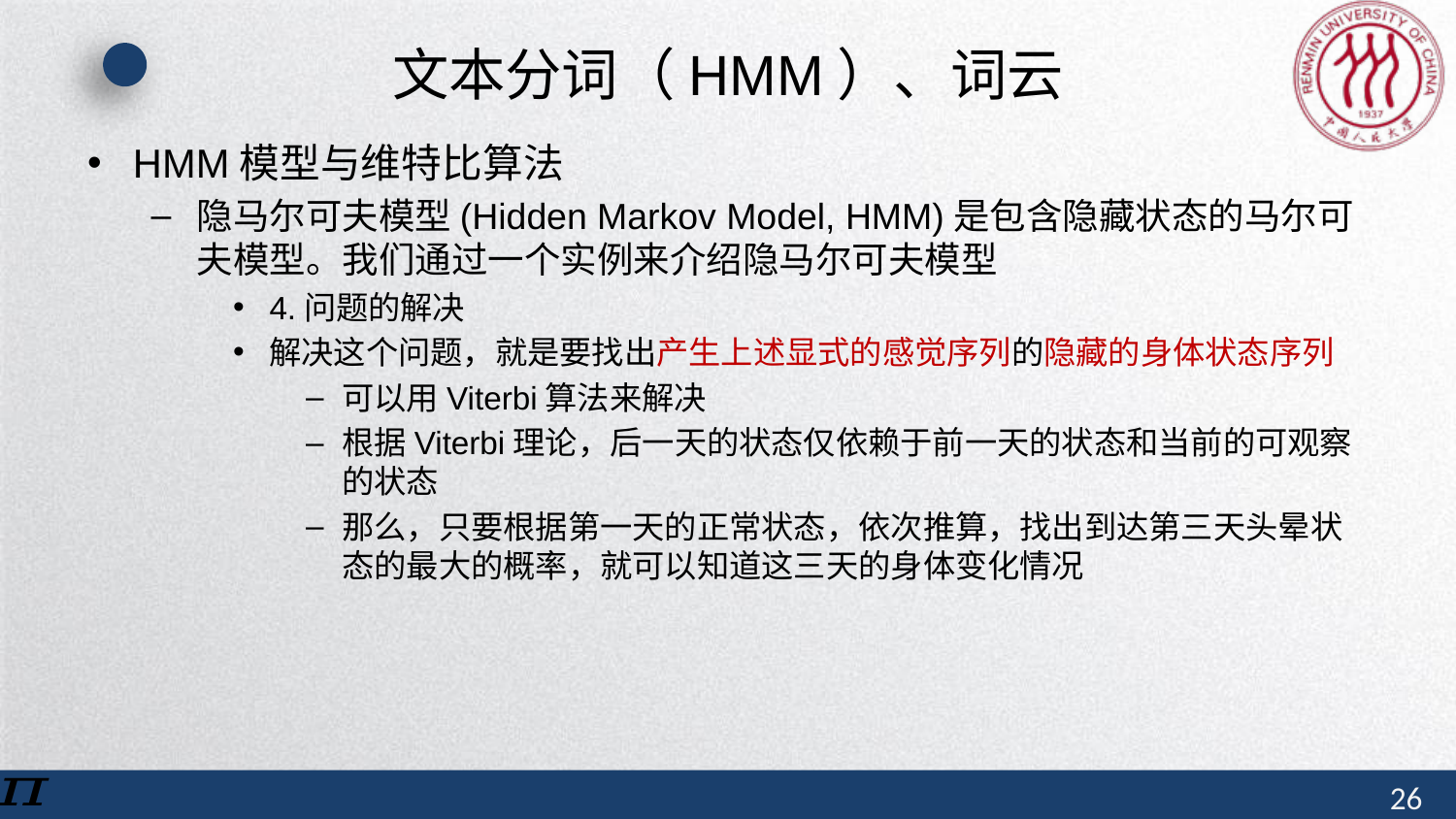

# 文本分词（HMM）、词云
HMM模型与维特比算法
隐马尔可夫模型(Hidden Markov Model, HMM)是包含隐藏状态的马尔可夫模型。我们通过一个实例来介绍隐马尔可夫模型
4.问题的解决
解决这个问题，就是要找出产生上述显式的感觉序列的隐藏的身体状态序列
可以用Viterbi算法来解决
根据Viterbi理论，后一天的状态仅依赖于前一天的状态和当前的可观察的状态
那么，只要根据第一天的正常状态，依次推算，找出到达第三天头晕状态的最大的概率，就可以知道这三天的身体变化情况